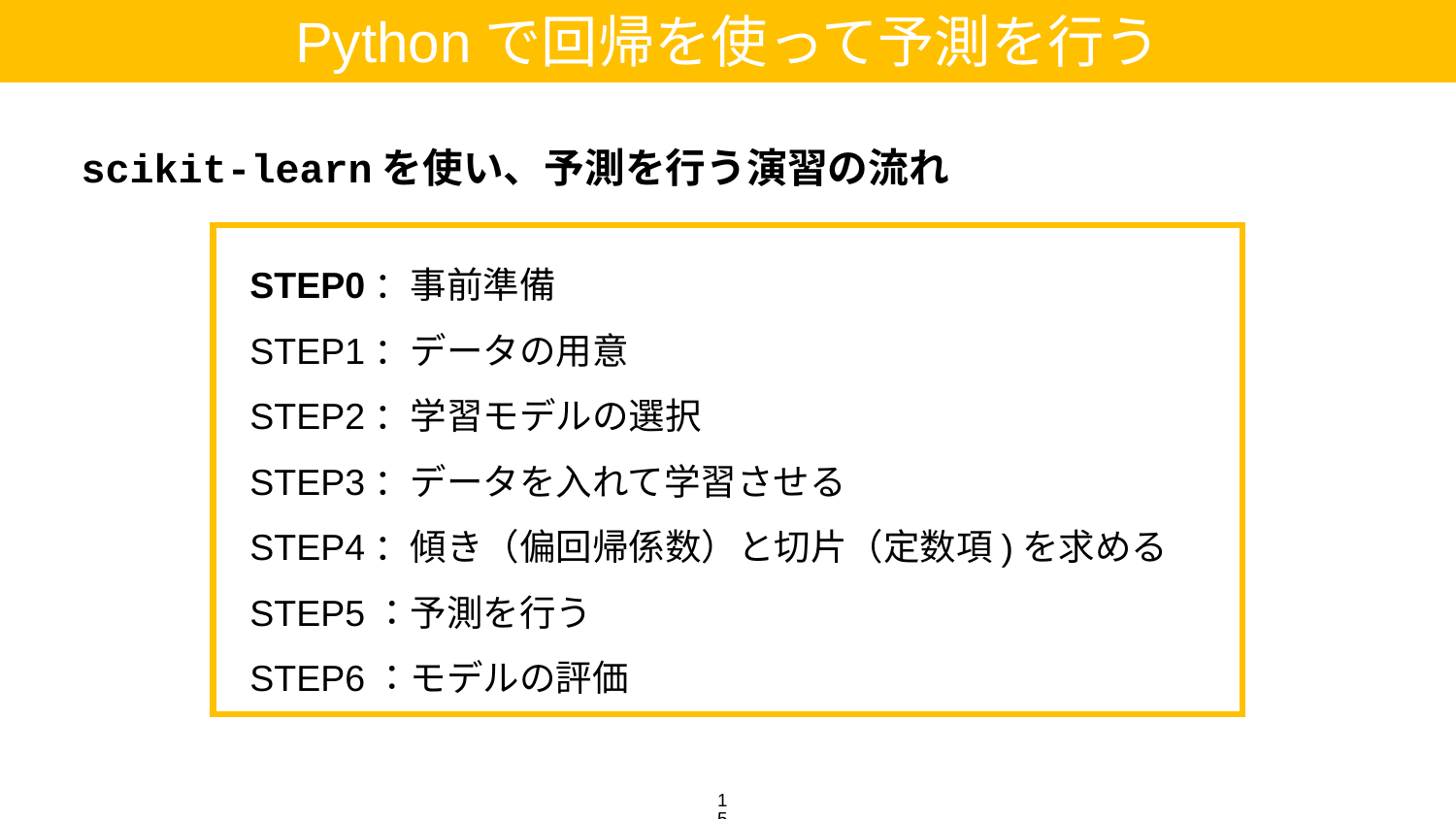

Pythonで回帰を使って予測を行う
scikit-learnを使い、予測を行う演習の流れ
STEP0：事前準備
STEP1：データの用意
STEP2：学習モデルの選択
STEP3：データを入れて学習させる
STEP4：傾き（偏回帰係数）と切片（定数項)を求める
STEP5：予測を行う
STEP6：モデルの評価
15